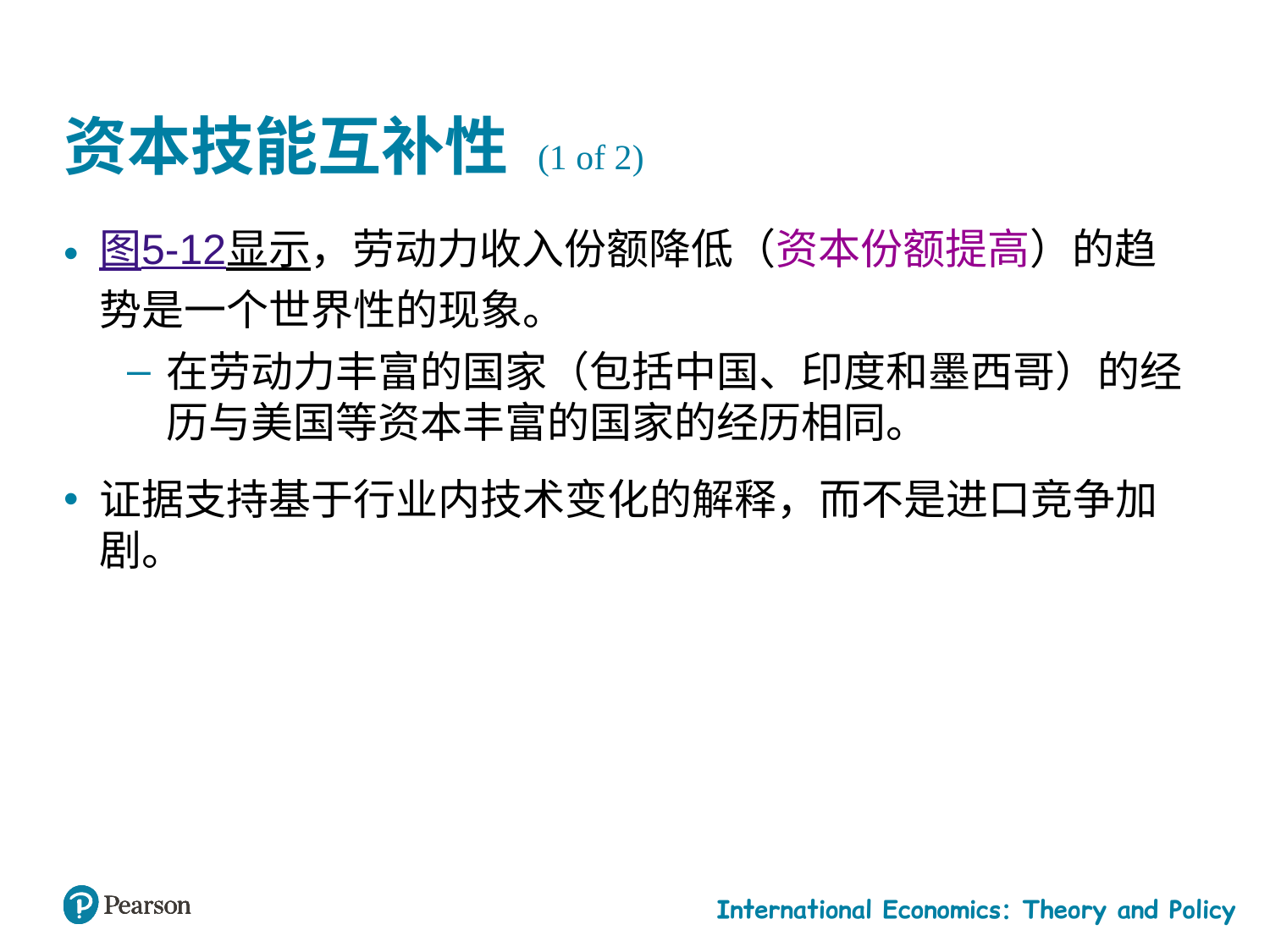

# 资本技能互补性 (1 of 2)
图5-12显示，劳动力收入份额降低（资本份额提高）的趋势是一个世界性的现象。
在劳动力丰富的国家（包括中国、印度和墨西哥）的经历与美国等资本丰富的国家的经历相同。
证据支持基于行业内技术变化的解释，而不是进口竞争加剧。